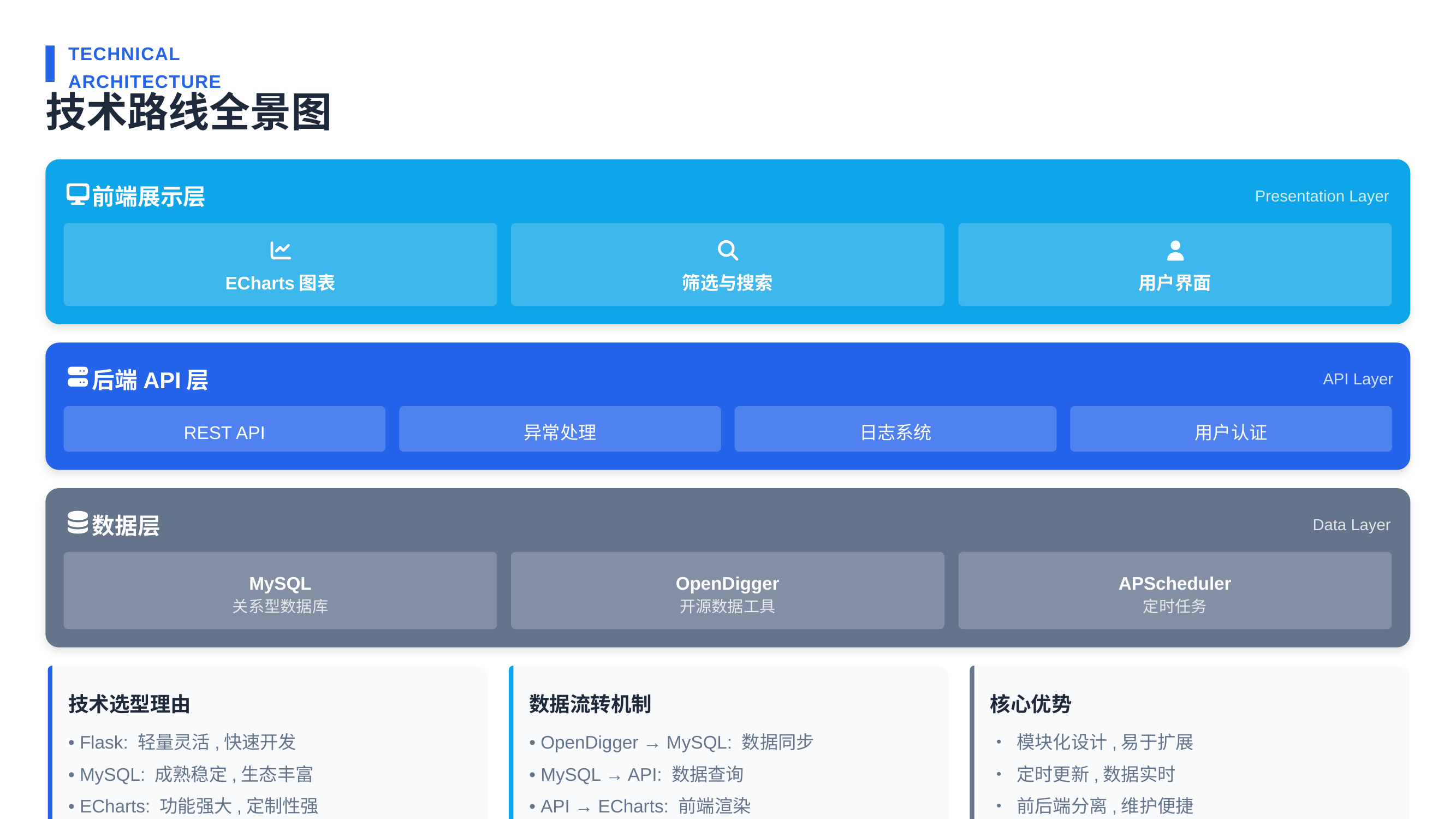

TECHNICAL ARCHITECTURE
技术路线全景图

前端展示层

Presentation Layer

ECharts图表
筛选与搜索
用户界面

后端API层

API Layer

REST API
异常处理
日志系统
用户认证

数据层

Data Layer

MySQL
OpenDigger
APScheduler
关系型数据库
开源数据工具
定时任务

技术选型理由
数据流转机制
核心优势
• Flask: 轻量灵活,快速开发
• OpenDigger → MySQL: 数据同步
• 模块化设计,易于扩展
• MySQL: 成熟稳定,生态丰富
• MySQL → API: 数据查询
• 定时更新,数据实时
• ECharts: 功能强大,定制性强
• API → ECharts: 前端渲染
• 前后端分离,维护便捷